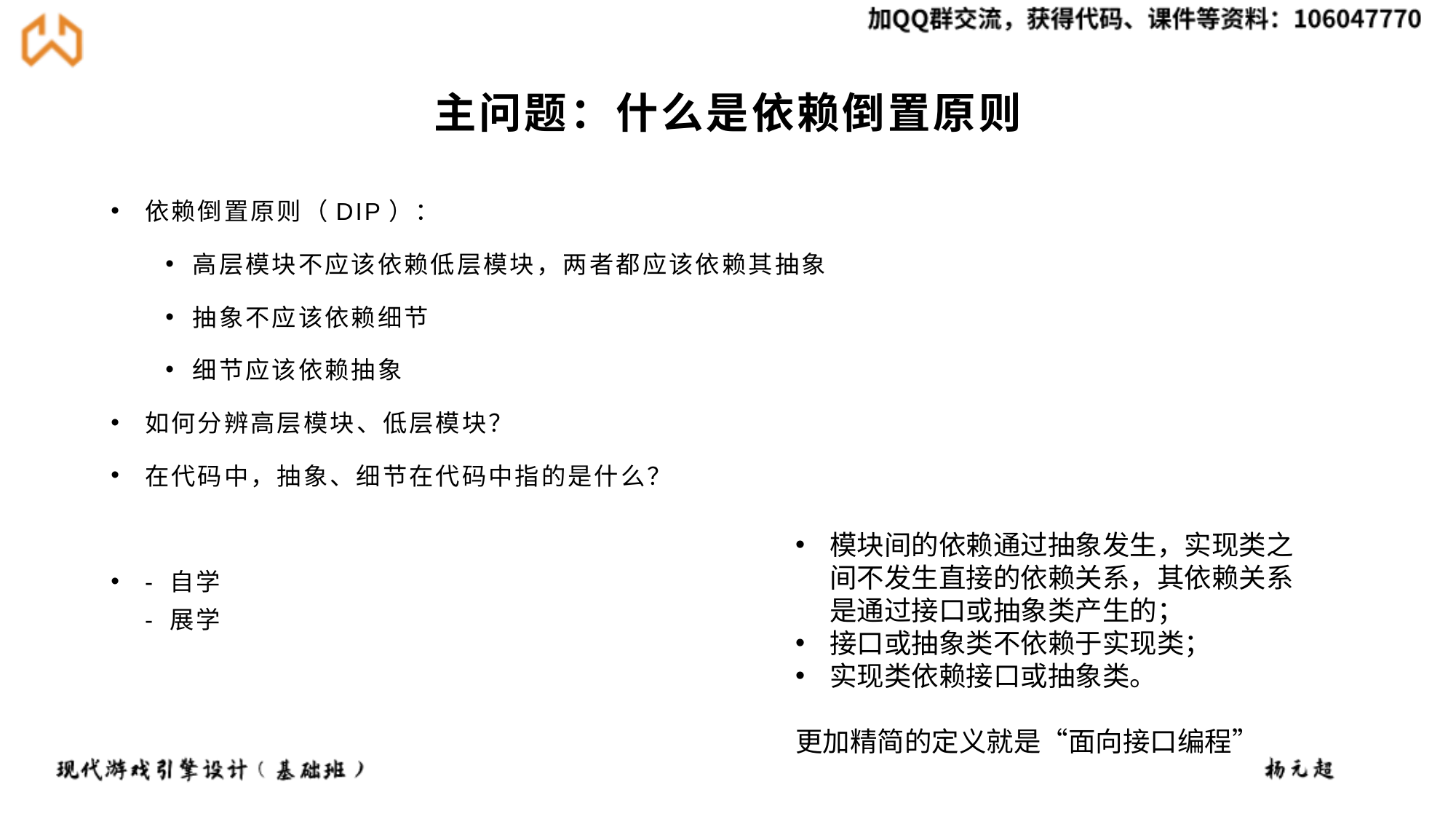

# 主问题：什么是依赖倒置原则
依赖倒置原则（DIP）：
高层模块不应该依赖低层模块，两者都应该依赖其抽象
抽象不应该依赖细节
细节应该依赖抽象
如何分辨高层模块、低层模块？
在代码中，抽象、细节在代码中指的是什么？

- 自学
- 展学

模块间的依赖通过抽象发生，实现类之间不发生直接的依赖关系，其依赖关系是通过接口或抽象类产生的；
接口或抽象类不依赖于实现类；
实现类依赖接口或抽象类。

更加精简的定义就是“面向接口编程”